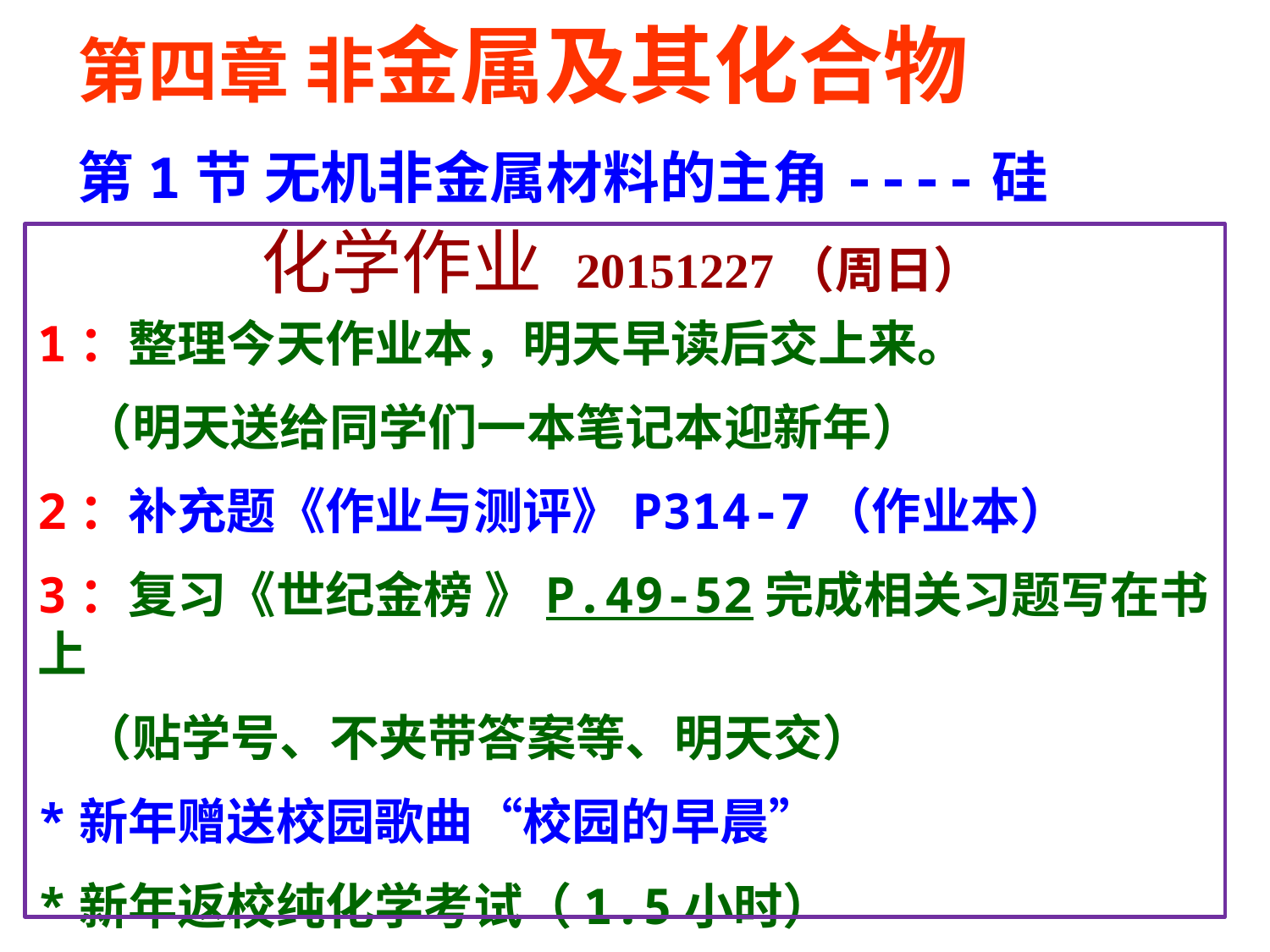

第四章 非金属及其化合物
第1节 无机非金属材料的主角----硅
        化学作业 20151227（周日）
1：整理今天作业本，明天早读后交上来。
   （明天送给同学们一本笔记本迎新年）
2：补充题《作业与测评》P314-7（作业本）
3：复习《世纪金榜 》P.49-52完成相关习题写在书上
   （贴学号、不夹带答案等、明天交）
*新年赠送校园歌曲“校园的早晨”
*新年返校纯化学考试（1.5小时）